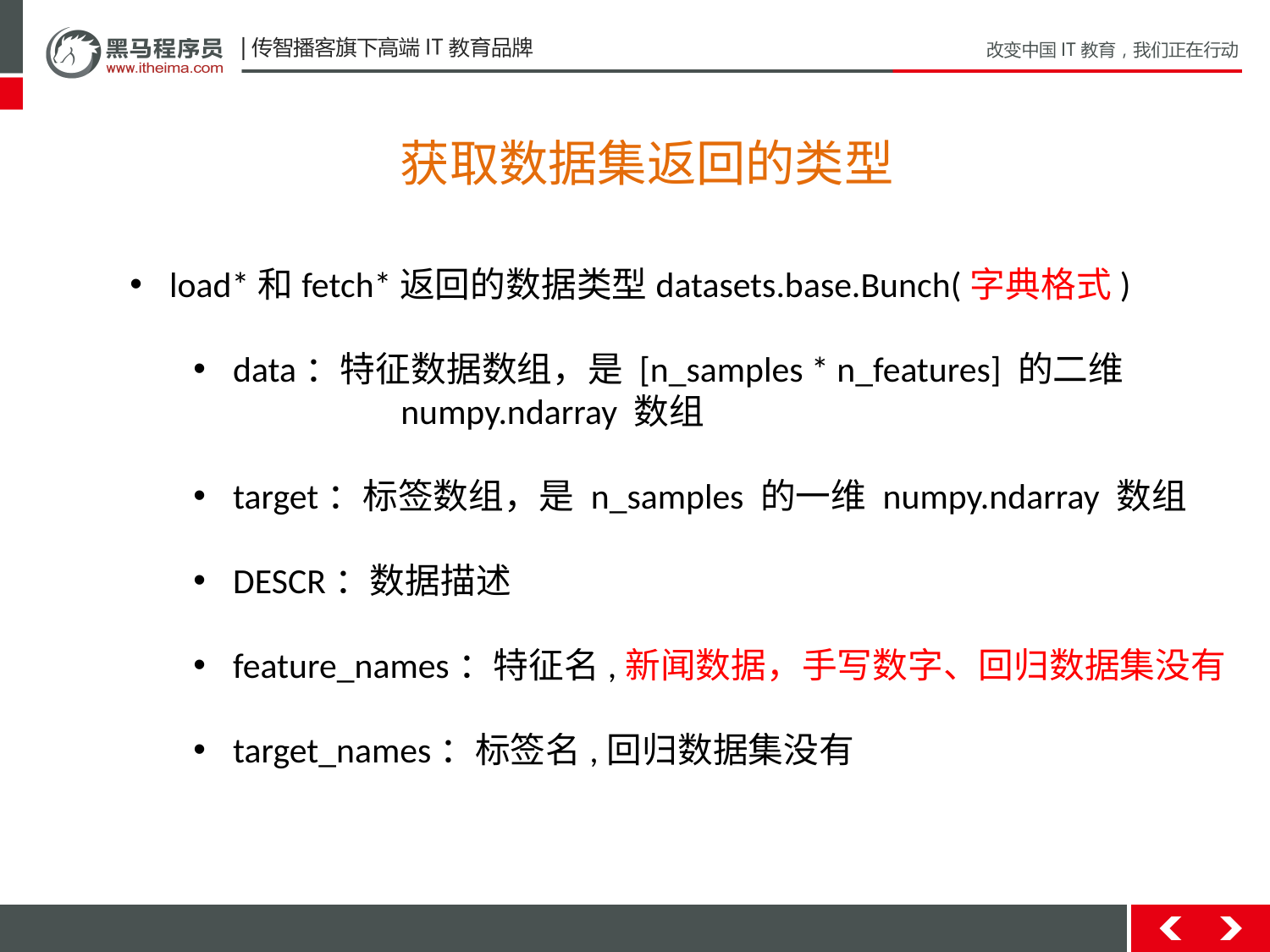

获取数据集返回的类型
load*和fetch*返回的数据类型datasets.base.Bunch(字典格式)

data：特征数据数组，是 [n_samples * n_features] 的二维
	          numpy.ndarray 数组

target：标签数组，是 n_samples 的一维 numpy.ndarray 数组

DESCR：数据描述

feature_names：特征名,新闻数据，手写数字、回归数据集没有

target_names：标签名,回归数据集没有